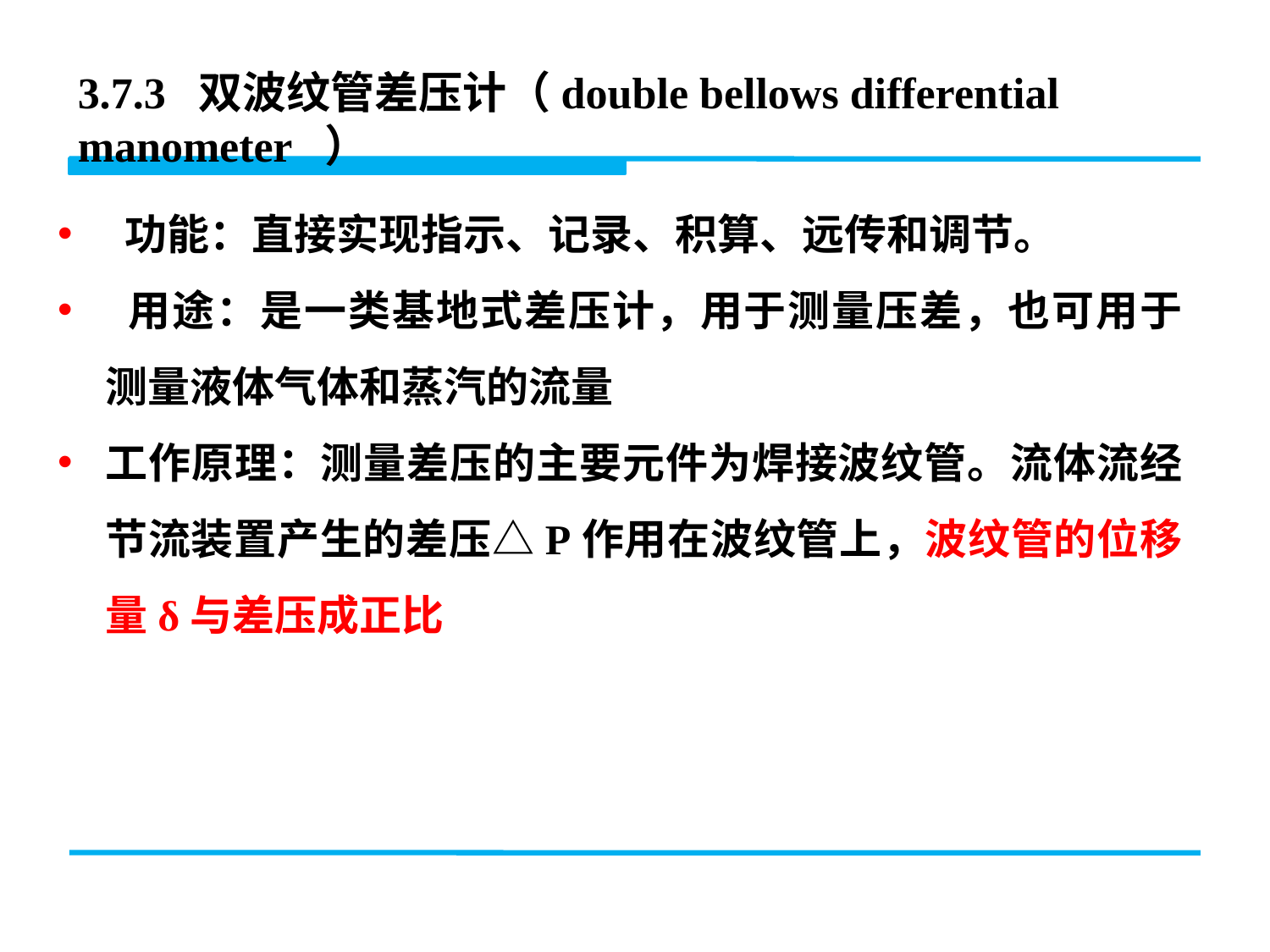

# 3.7.3  双波纹管差压计（double bellows differential manometer  ）
 功能：直接实现指示、记录、积算、远传和调节。
 用途：是一类基地式差压计，用于测量压差，也可用于测量液体气体和蒸汽的流量
工作原理：测量差压的主要元件为焊接波纹管。流体流经节流装置产生的差压△P作用在波纹管上，波纹管的位移量δ与差压成正比